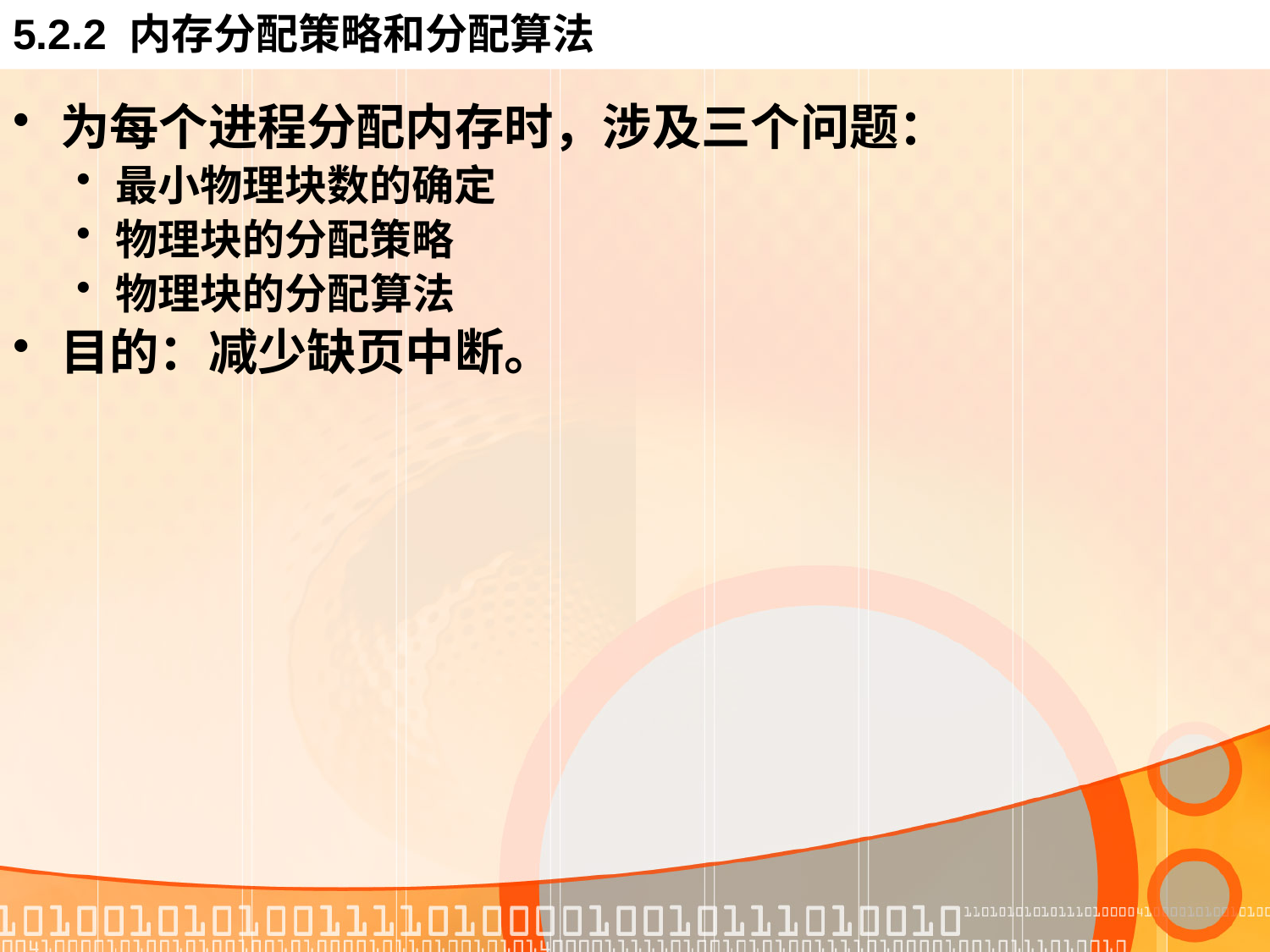

# 5.2.2 内存分配策略和分配算法
为每个进程分配内存时，涉及三个问题：
最小物理块数的确定
物理块的分配策略
物理块的分配算法
目的：减少缺页中断。